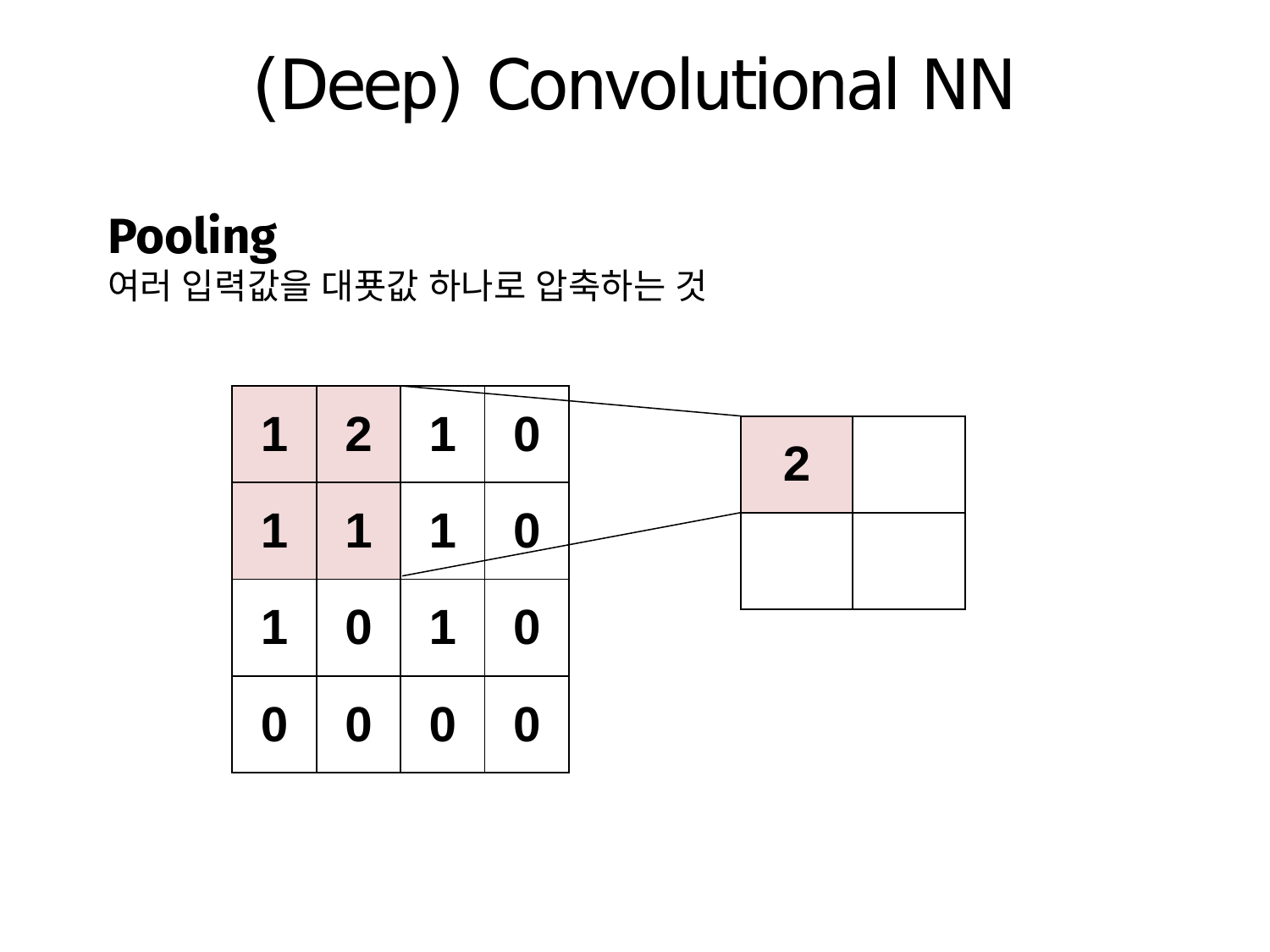

# (Deep) Convolutional NN
Pooling
여러 입력값을 대푯값 하나로 압축하는 것
| 1 | 2 | 1 | 0 |
| --- | --- | --- | --- |
| 1 | 1 | 1 | 0 |
| 1 | 0 | 1 | 0 |
| 0 | 0 | 0 | 0 |
| 2 |  |
| --- | --- |
|  |  |